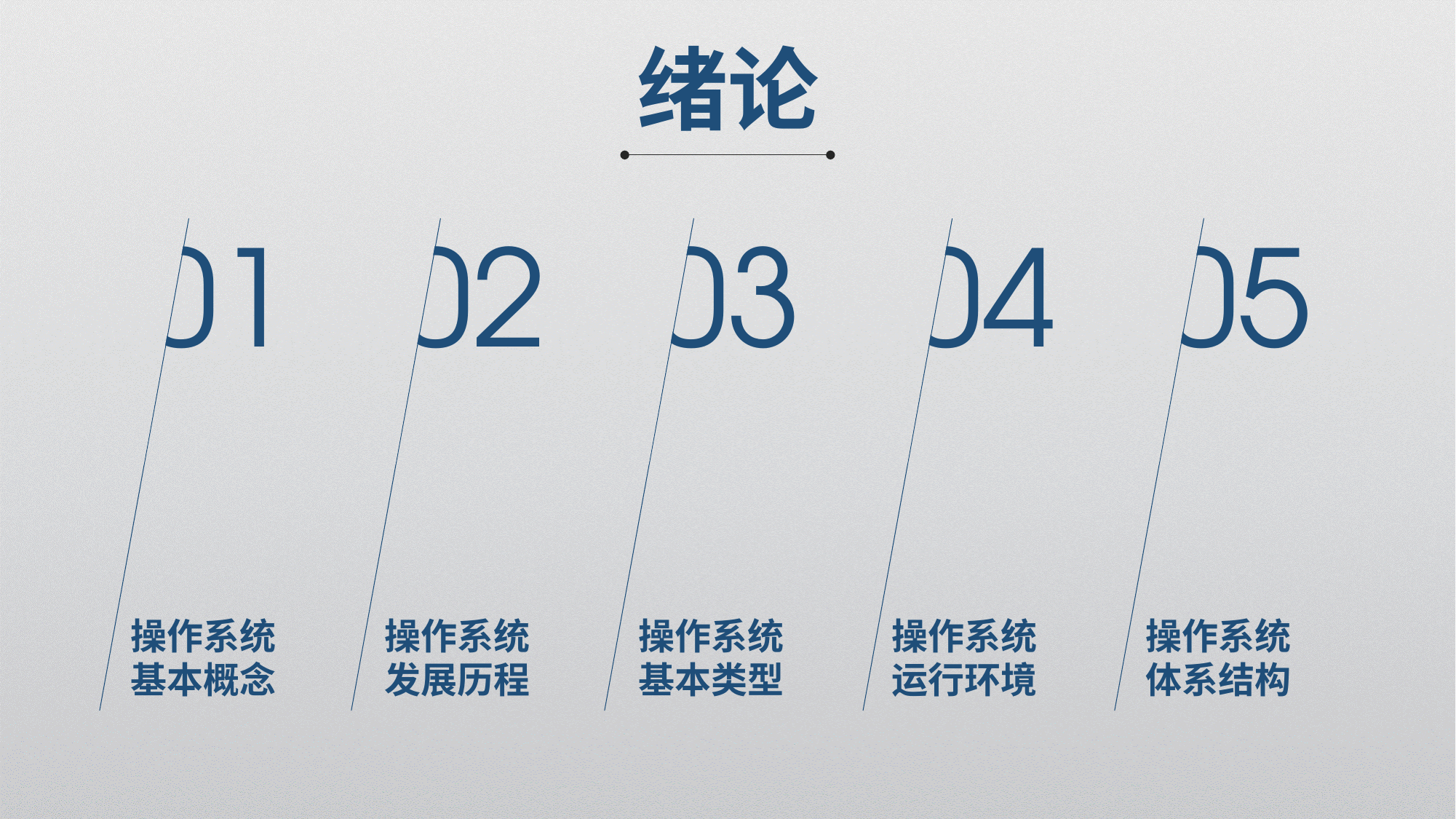

绪论

01
02
03
04
05
操作系统
基本概念
操作系统
发展历程
操作系统
基本类型
操作系统
运行环境
操作系统
体系结构